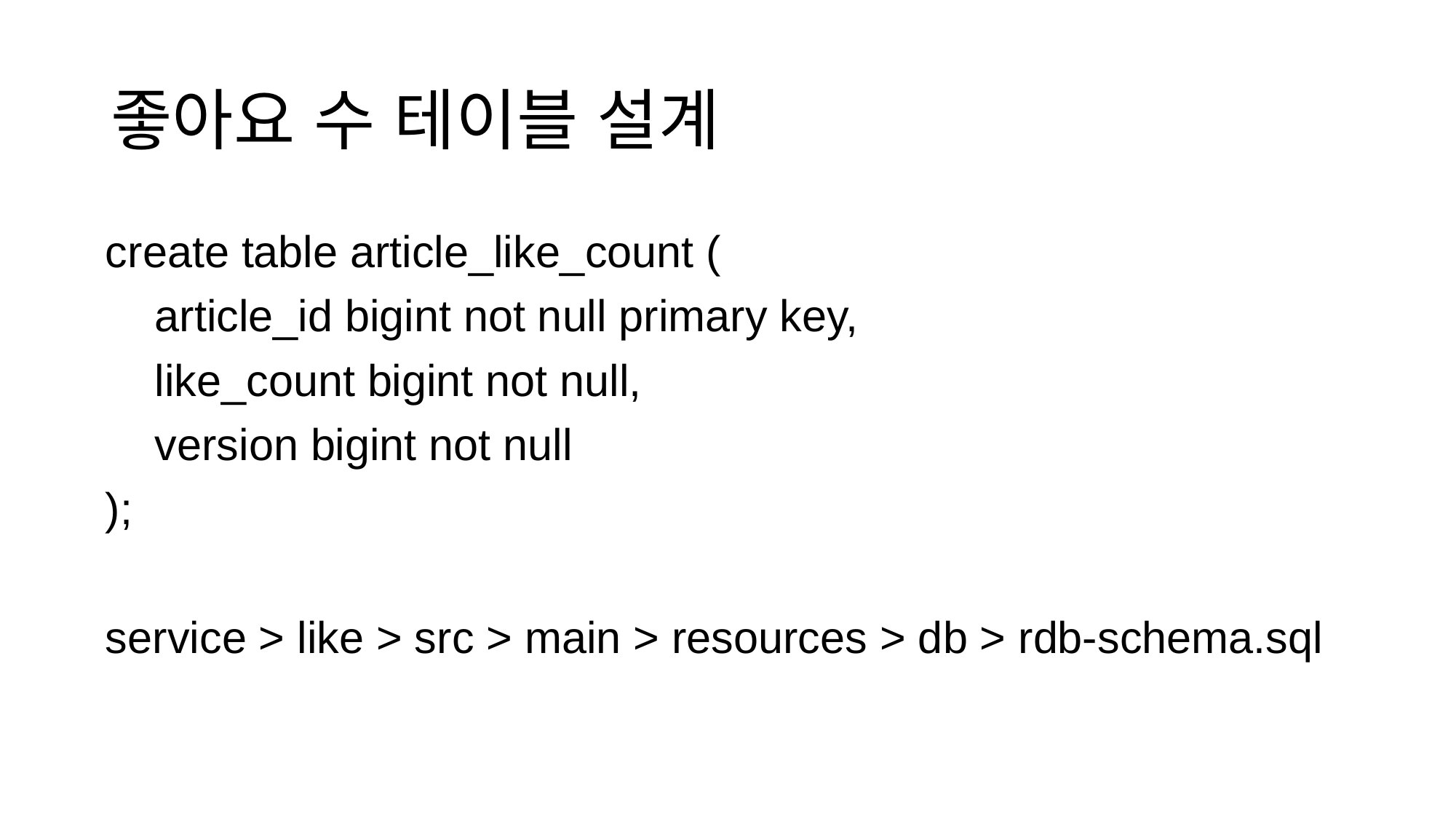

# 좋아요 수 테이블 설계
create table article_like_count (
    article_id bigint not null primary key,
    like_count bigint not null,
    version bigint not null
);
service > like > src > main > resources > db > rdb-schema.sql